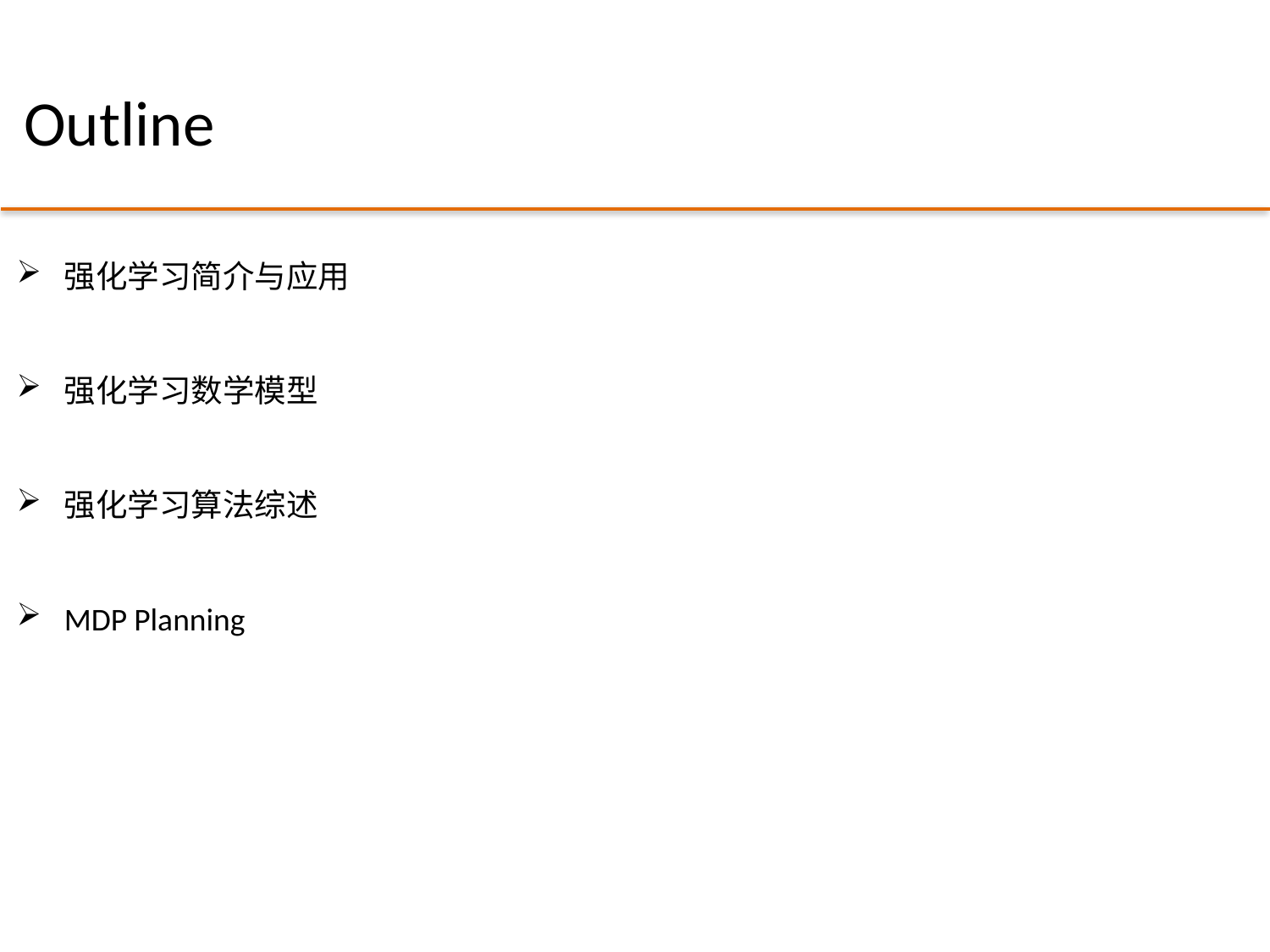

# Outline
强化学习简介与应用

强化学习数学模型

强化学习算法综述

MDP Planning